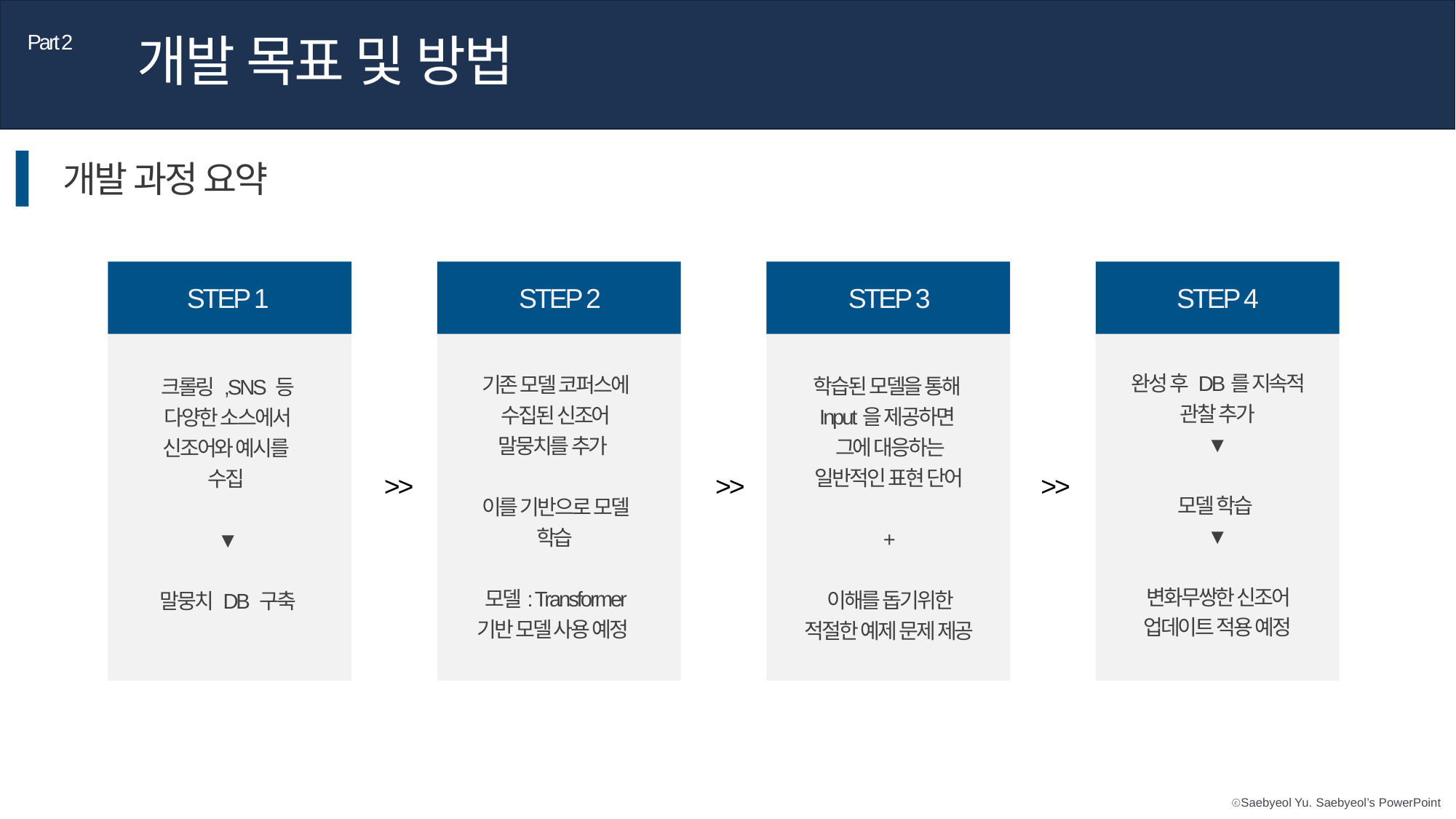

개발 목표 및 방법
Part 2

개발 과정 요약

STEP 1
STEP 2
STEP 3
STEP 4
완성 후 DB를 지속적 관찰 추가
▼

모델 학습
▼

변화무쌍한 신조어 업데이트 적용 예정
기존 모델 코퍼스에 수집된 신조어 말뭉치를 추가

이를 기반으로 모델 학습

모델: Transformer 기반 모델 사용 예정
학습된 모델을 통해
Input을 제공하면
그에 대응하는 일반적인 표현 단어

+

이해를 돕기위한 적절한 예제 문제 제공
크롤링 ,SNS 등
다양한 소스에서
신조어와 예시를
수집

▼

말뭉치 DB 구축
>>
>>
>>